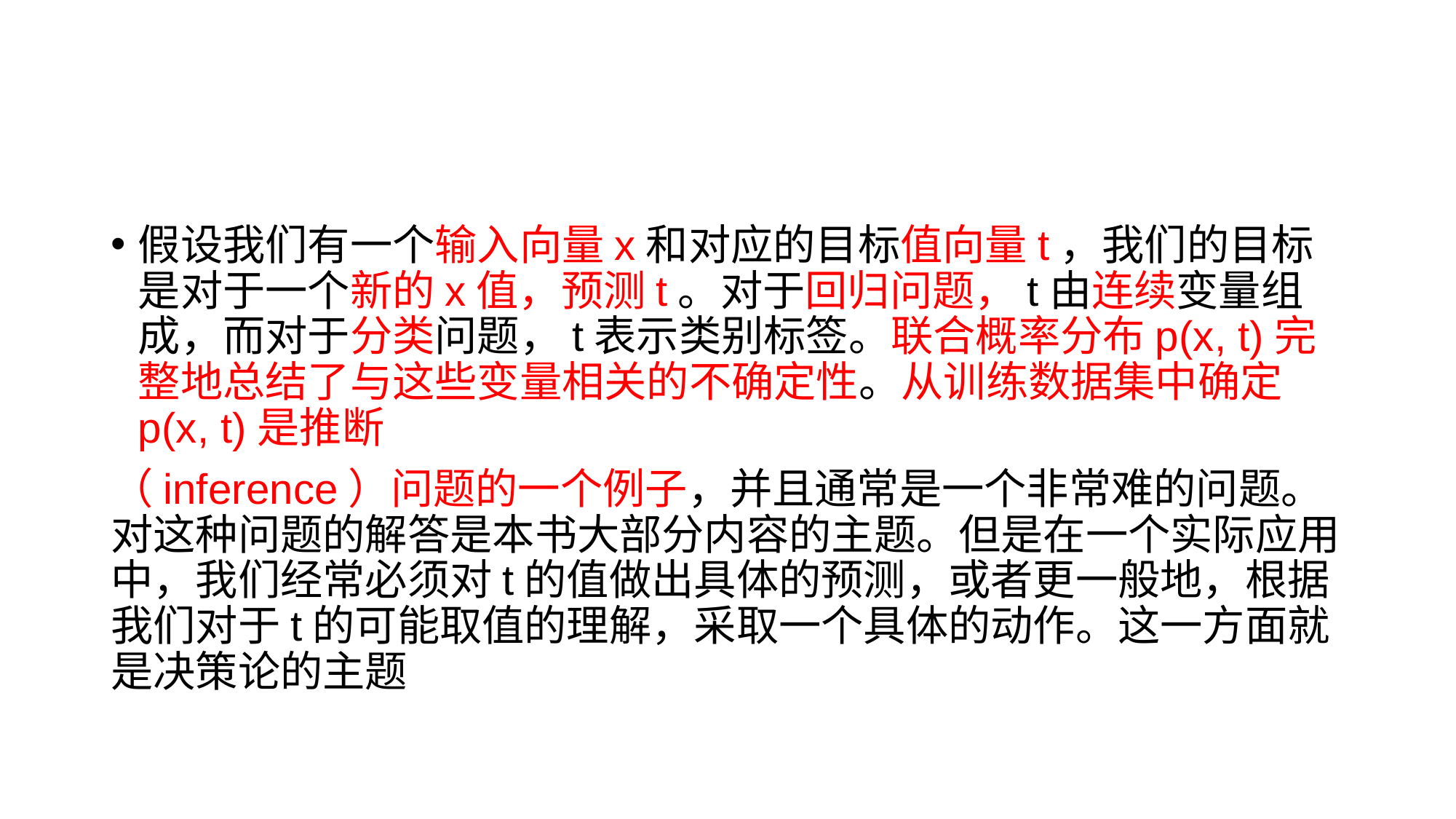

假设我们有⼀个输⼊向量x和对应的⽬标值向量t，我们的⽬标是对于⼀个新的x值，预测t。对于回归问题，t由连续变量组成，⽽对于分类问题，t表⽰类别标签。联合概率分布p(x, t)完整地总结了与这些变量相关的不确定性。从训练数据集中确定p(x, t)是推断
（inference）问题的⼀个例⼦，并且通常是⼀个⾮常难的问题。对这种问题的解答是本书⼤部分内容的主题。但是在⼀个实际应⽤中，我们经常必须对t的值做出具体的预测，或者更⼀般地，根据我们对于t的可能取值的理解，采取⼀个具体的动作。这⼀⽅⾯就是决策论的主题